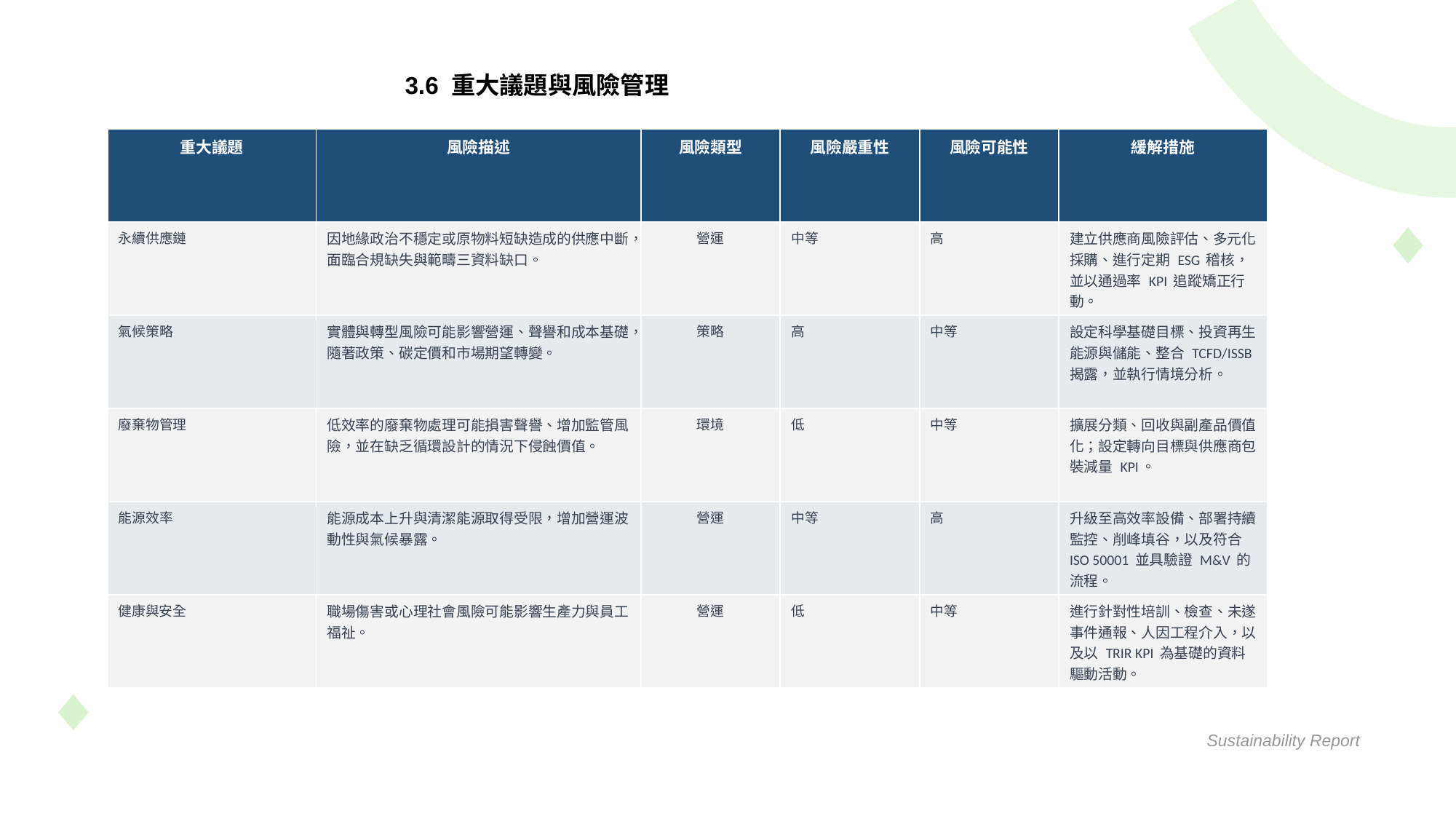

3.6 重大議題與風險管理
| 重大議題 | 風險描述 | 風險類型 | 風險嚴重性 | 風險可能性 | 緩解措施 |
| --- | --- | --- | --- | --- | --- |
| 永續供應鏈 | 因地緣政治不穩定或原物料短缺造成的供應中斷，面臨合規缺失與範疇三資料缺口。 | 營運 | 中等 | 高 | 建立供應商風險評估、多元化採購、進行定期 ESG 稽核，並以通過率 KPI 追蹤矯正行動。 |
| 氣候策略 | 實體與轉型風險可能影響營運、聲譽和成本基礎，隨著政策、碳定價和市場期望轉變。 | 策略 | 高 | 中等 | 設定科學基礎目標、投資再生能源與儲能、整合 TCFD/ISSB 揭露，並執行情境分析。 |
| 廢棄物管理 | 低效率的廢棄物處理可能損害聲譽、增加監管風險，並在缺乏循環設計的情況下侵蝕價值。 | 環境 | 低 | 中等 | 擴展分類、回收與副產品價值化；設定轉向目標與供應商包裝減量 KPI。 |
| 能源效率 | 能源成本上升與清潔能源取得受限，增加營運波動性與氣候暴露。 | 營運 | 中等 | 高 | 升級至高效率設備、部署持續監控、削峰填谷，以及符合 ISO 50001 並具驗證 M&V 的流程。 |
| 健康與安全 | 職場傷害或心理社會風險可能影響生產力與員工福祉。 | 營運 | 低 | 中等 | 進行針對性培訓、檢查、未遂事件通報、人因工程介入，以及以 TRIR KPI 為基礎的資料驅動活動。 |
Sustainability Report